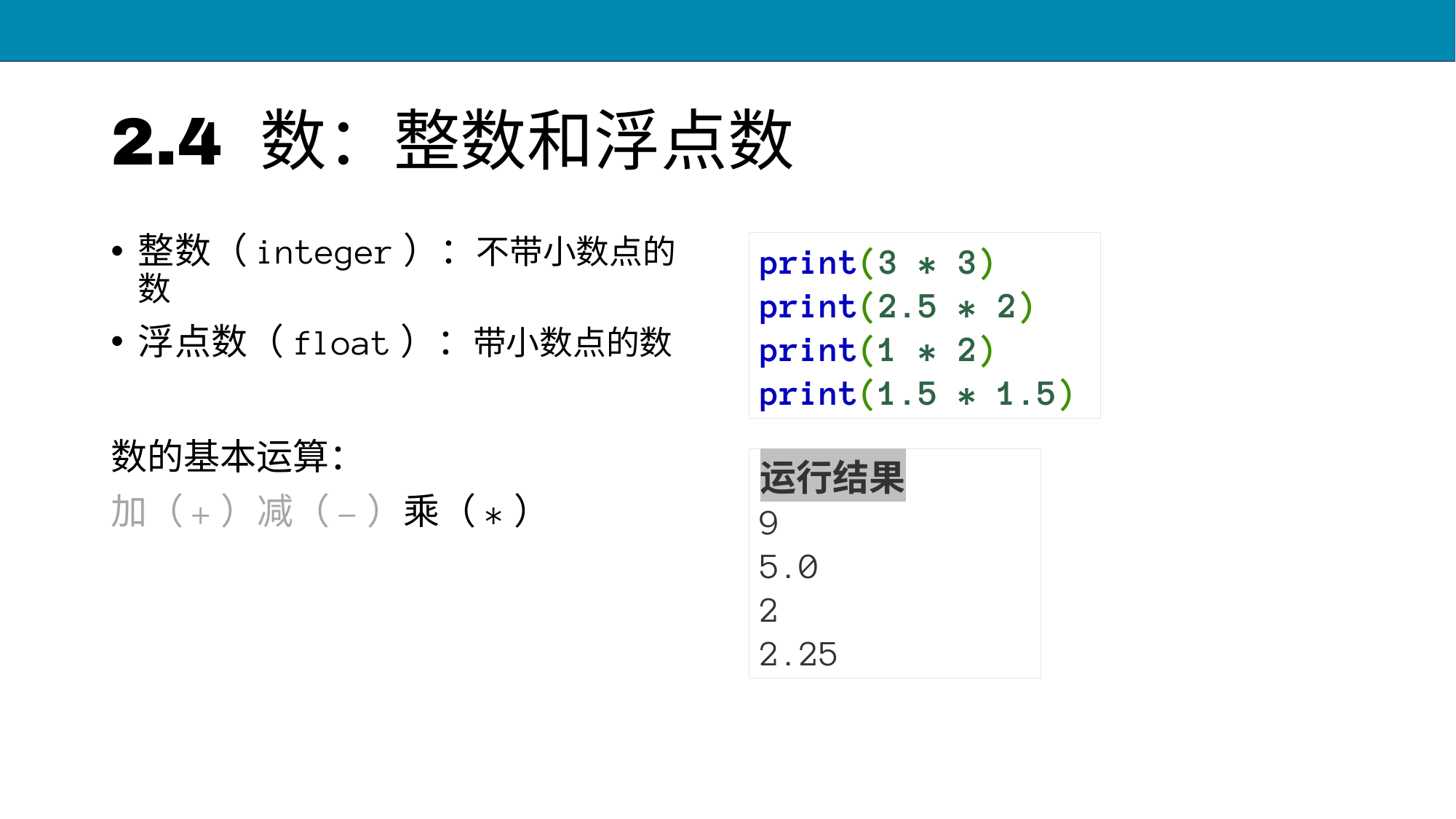

# 2.4 数：整数和浮点数
整数（integer）：不带小数点的数
浮点数（float）：带小数点的数

数的基本运算：
加（+）减（-）乘（*）
print(3 * 3)
print(2.5 * 2)
print(1 * 2)
print(1.5 * 1.5)
运行结果
9
5.0
2
2.25